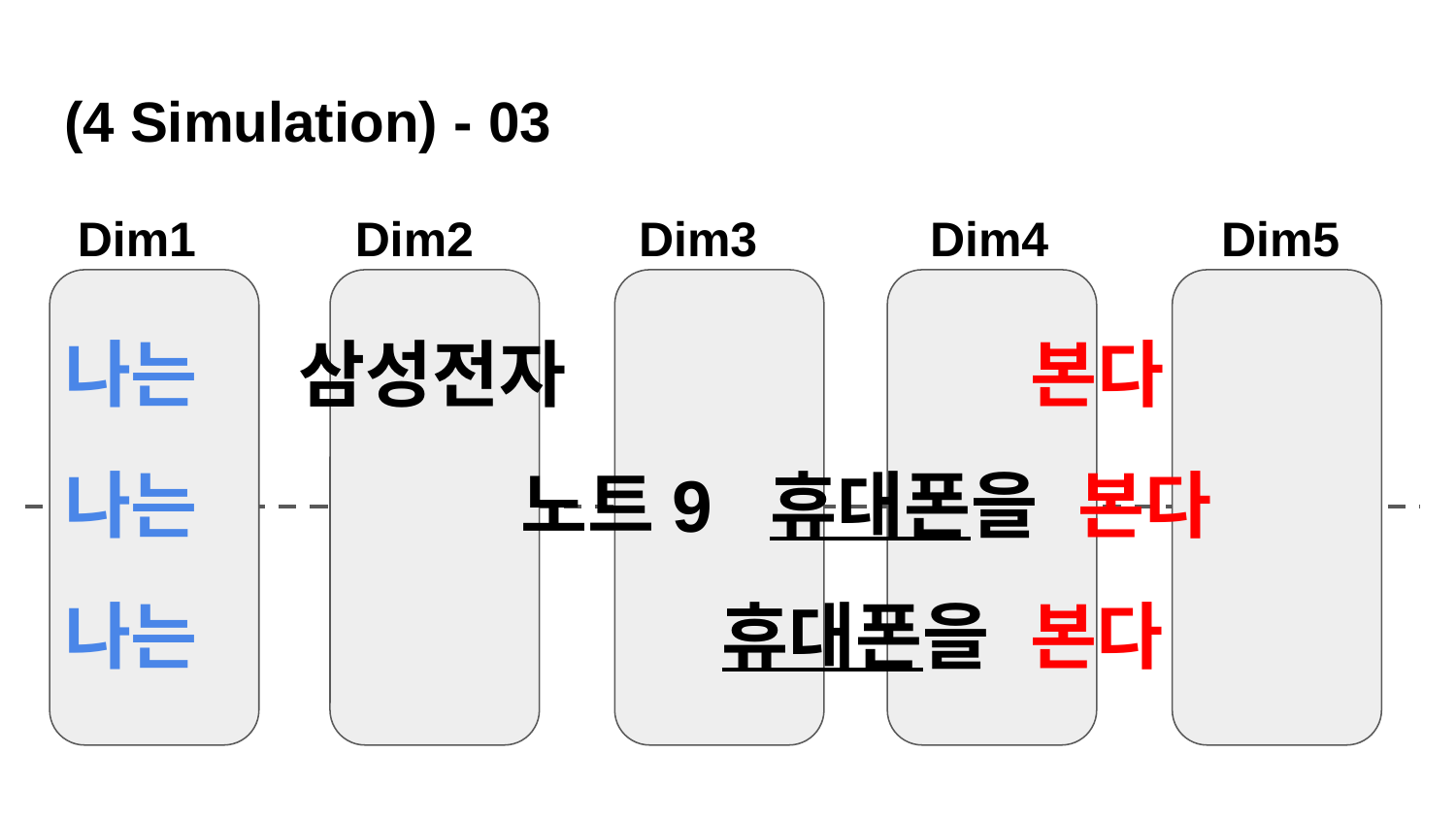

# (4 Simulation) - 03

나는     삼성전자                       본다
나는                노트9  휴대폰을  본다
나는                          휴대폰을  본다
Dim1
Dim2
Dim3
Dim4
Dim5